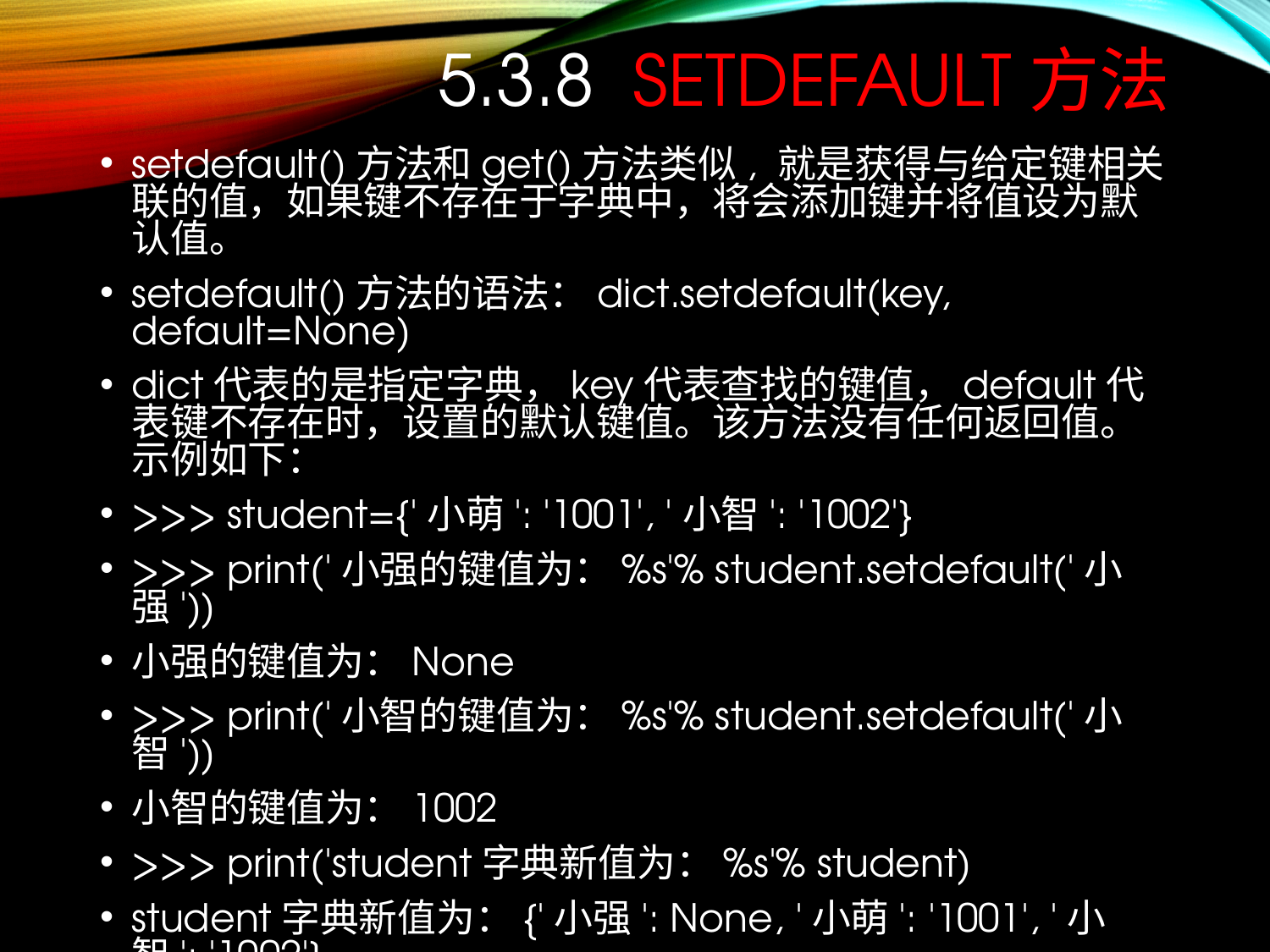

# 5.3.8  setdefault方法
setdefault()方法和get()方法类似, 就是获得与给定键相关联的值，如果键不存在于字典中，将会添加键并将值设为默认值。
setdefault()方法的语法：dict.setdefault(key, default=None)
dict代表的是指定字典，key代表查找的键值，default代表键不存在时，设置的默认键值。该方法没有任何返回值。示例如下：
>>> student={'小萌': '1001', '小智': '1002'}
>>> print('小强的键值为：%s'% student.setdefault('小强'))
小强的键值为：None
>>> print('小智的键值为：%s'% student.setdefault('小智'))
小智的键值为：1002
>>> print('student字典新值为：%s'% student)
student字典新值为：{'小强': None, '小萌': '1001', '小智': '1002'}